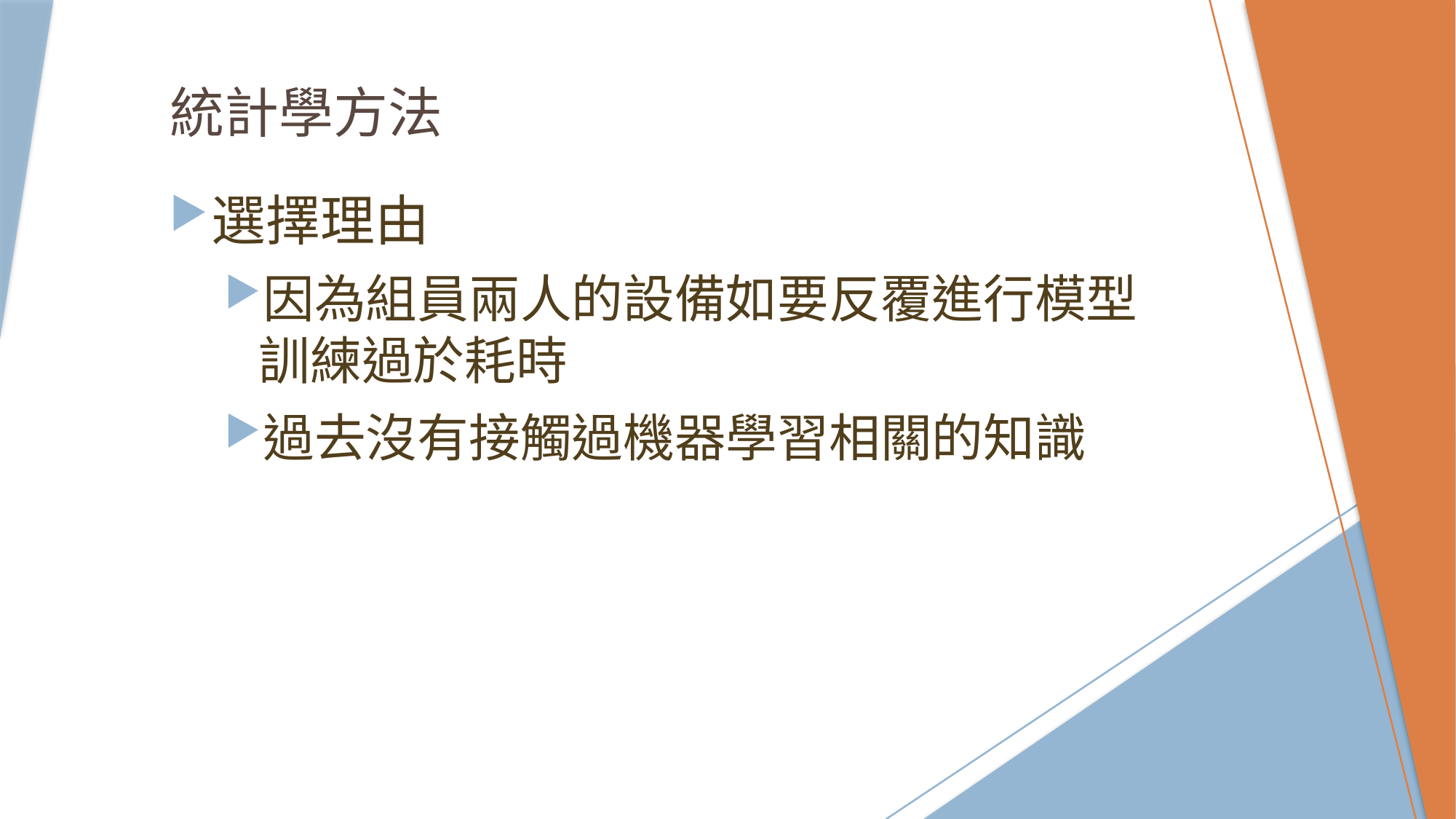

# 統計學方法
選擇理由
因為組員兩人的設備如要反覆進行模型訓練過於耗時
過去沒有接觸過機器學習相關的知識